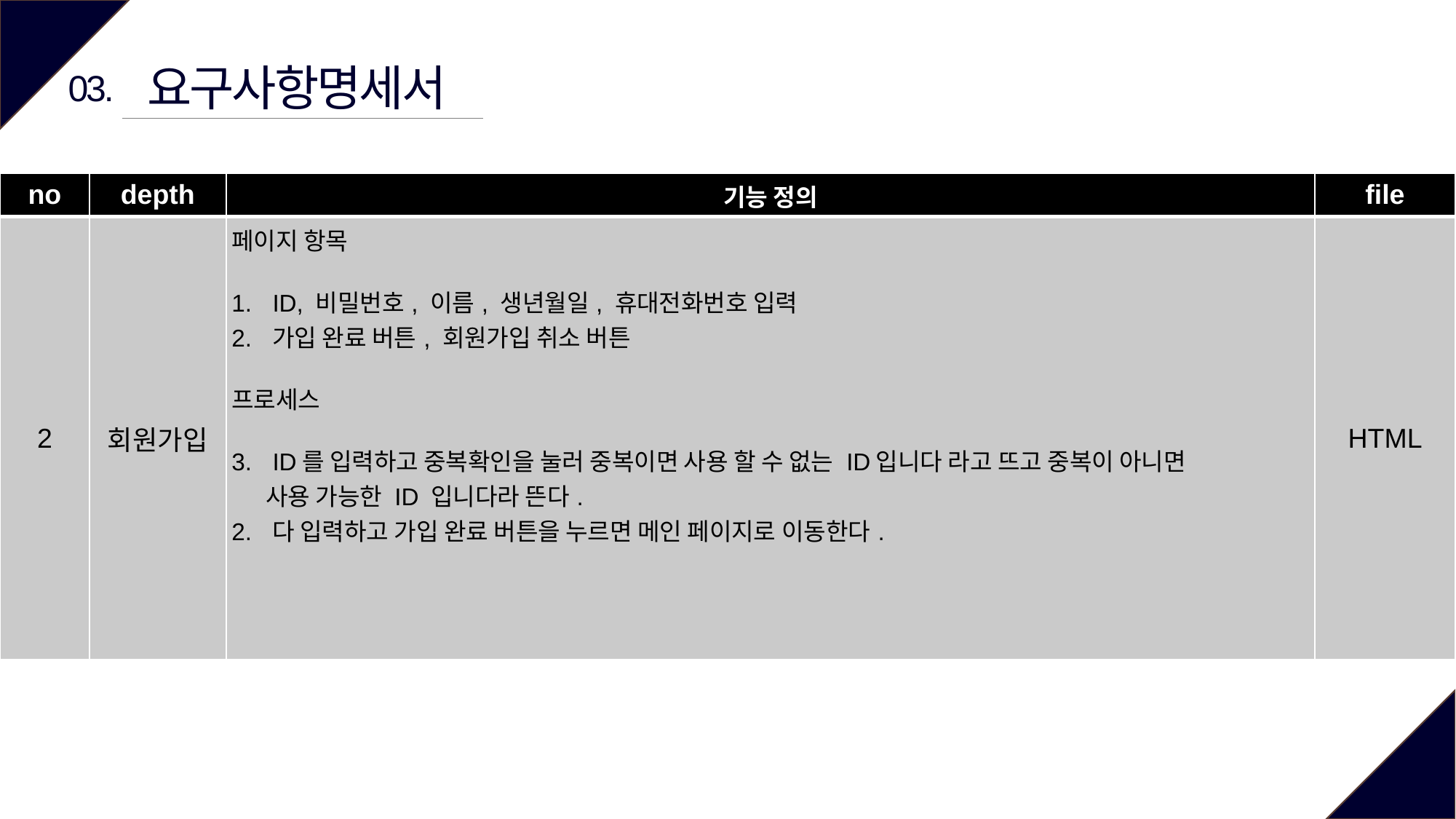

요구사항명세서
03.

| no | depth | 기능 정의 | file |
| --- | --- | --- | --- |
| 2 | 회원가입 | 페이지 항목 ID, 비밀번호, 이름, 생년월일, 휴대전화번호 입력 가입 완료 버튼, 회원가입 취소 버튼 프로세스 ID를 입력하고 중복확인을 눌러 중복이면 사용 할 수 없는 ID입니다 라고 뜨고 중복이 아니면 사용 가능한 ID 입니다라 뜬다. 다 입력하고 가입 완료 버튼을 누르면 메인 페이지로 이동한다. | HTML |